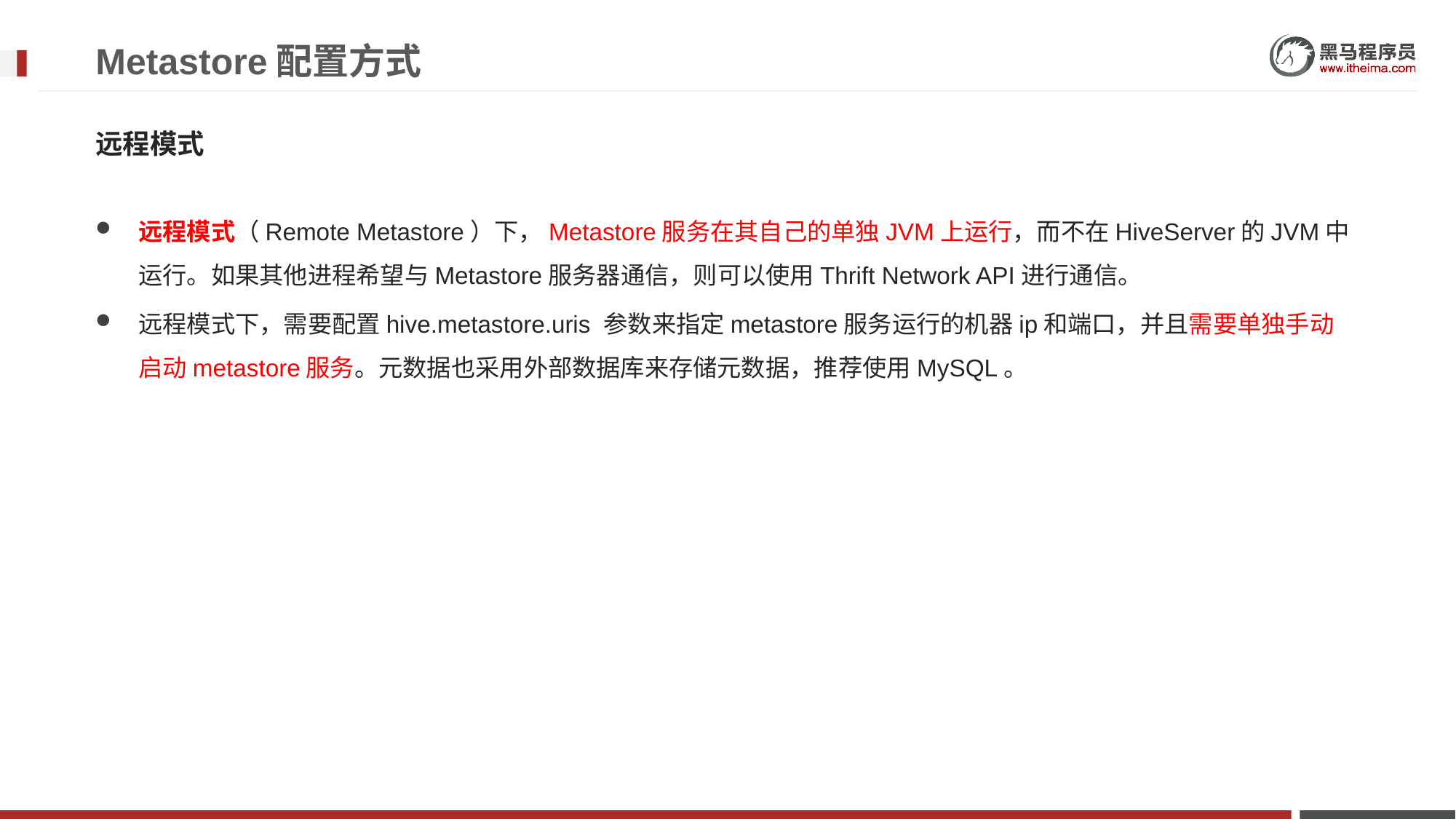

# Metastore配置方式
远程模式
远程模式（Remote Metastore）下，Metastore服务在其自己的单独JVM上运行，而不在HiveServer的JVM中运行。如果其他进程希望与Metastore服务器通信，则可以使用Thrift Network API进行通信。
远程模式下，需要配置hive.metastore.uris 参数来指定metastore服务运行的机器ip和端口，并且需要单独手动启动metastore服务。元数据也采用外部数据库来存储元数据，推荐使用MySQL。